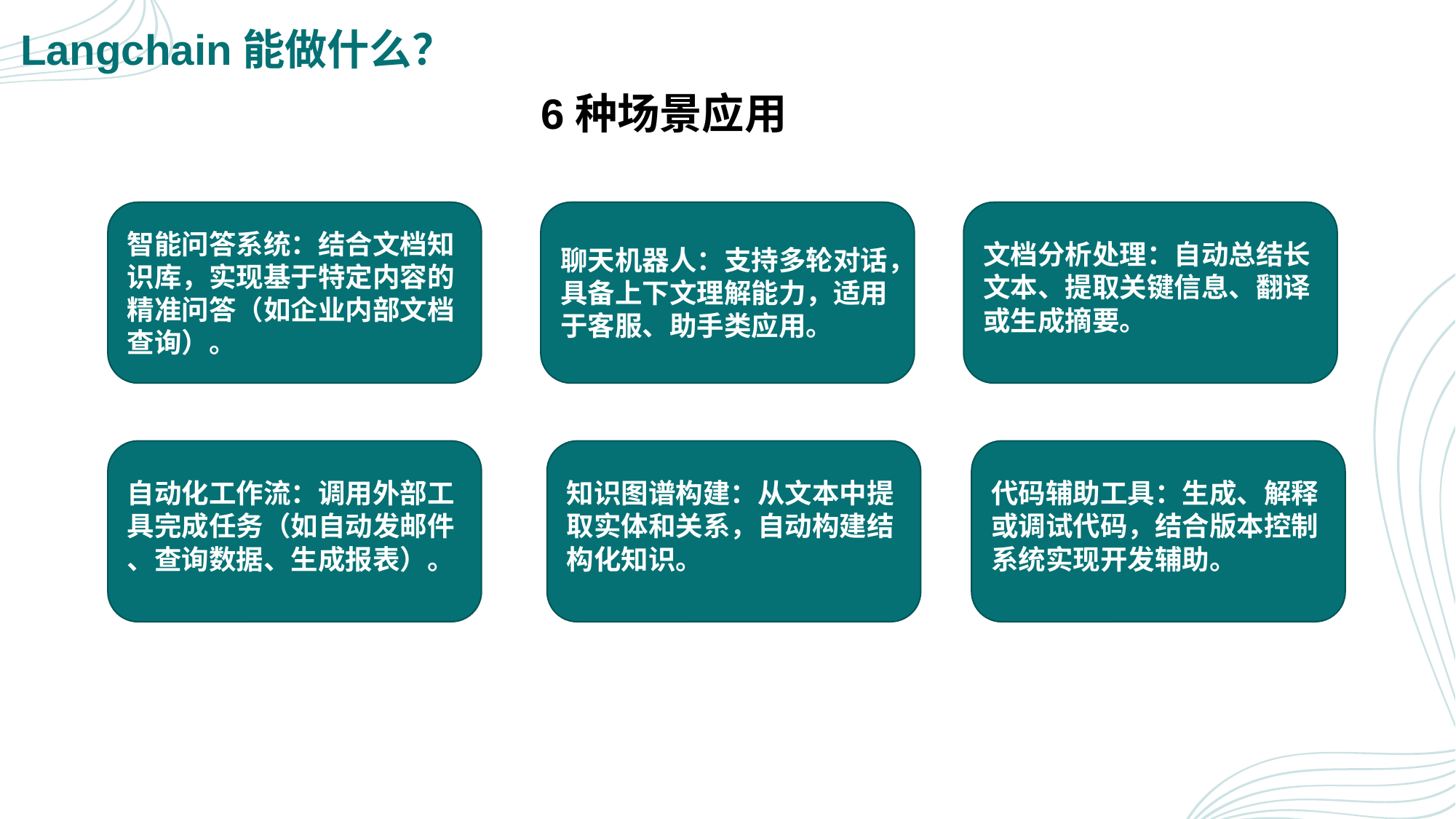

# Langchain能做什么？
6种场景应用

智能问答系统：结合文档知识库，实现基于特定内容的精准问答（如企业内部文档查询）。

聊天机器人：支持多轮对话，具备上下文理解能力，适用于客服、助手类应用。
文档分析处理：自动总结长
文本、提取关键信息、翻译
或生成摘要。
自动化工作流：调用外部工
具完成任务（如自动发邮件
、查询数据、生成报表）。
知识图谱构建：从文本中提
取实体和关系，自动构建结
构化知识。
代码辅助工具：生成、解释
或调试代码，结合版本控制
系统实现开发辅助。